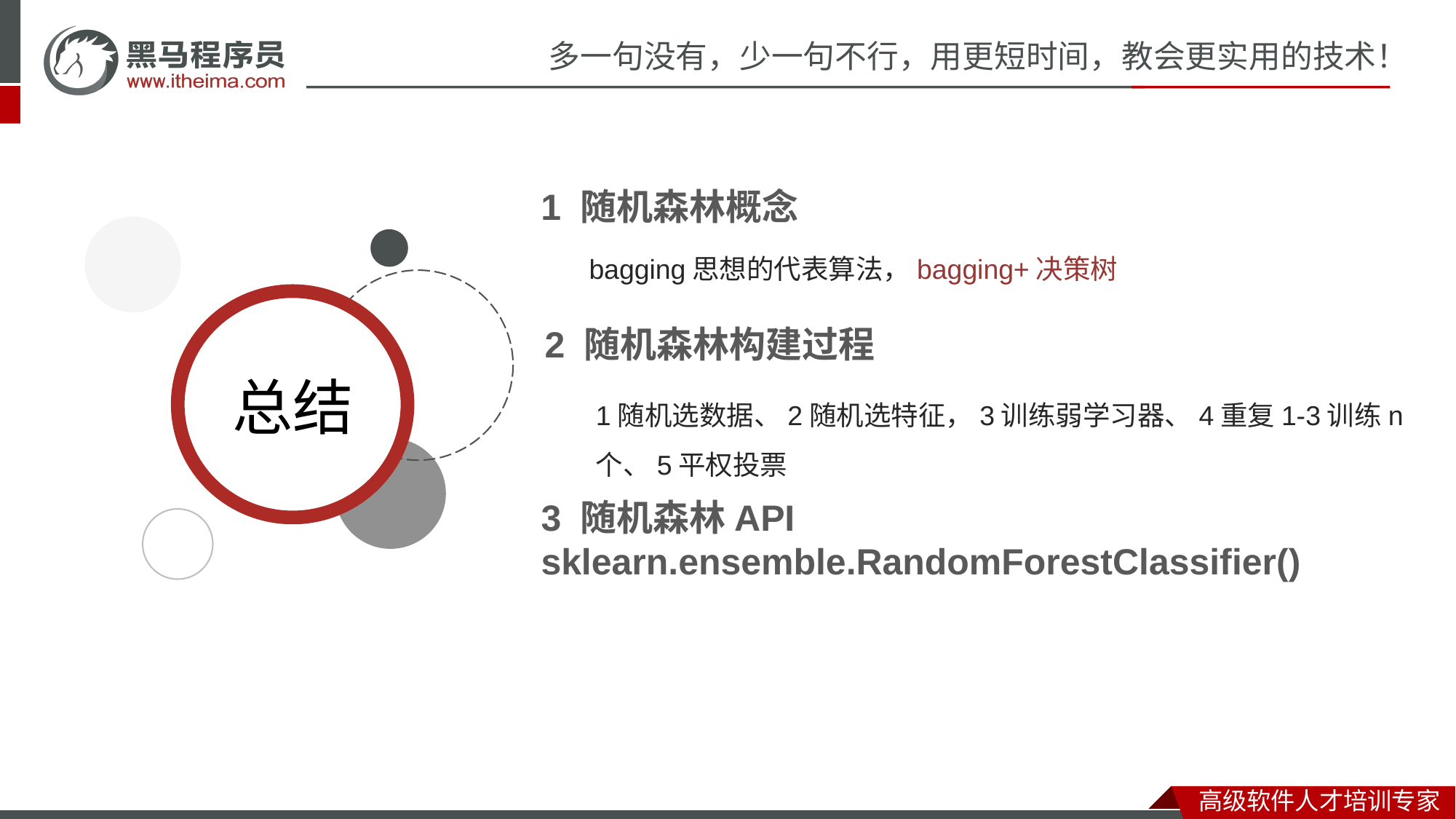

1 随机森林概念
bagging思想的代表算法，bagging+决策树
2 随机森林构建过程
1随机选数据、2随机选特征，3训练弱学习器、4重复1-3训练n个、5平权投票
3 随机森林API sklearn.ensemble.RandomForestClassifier()